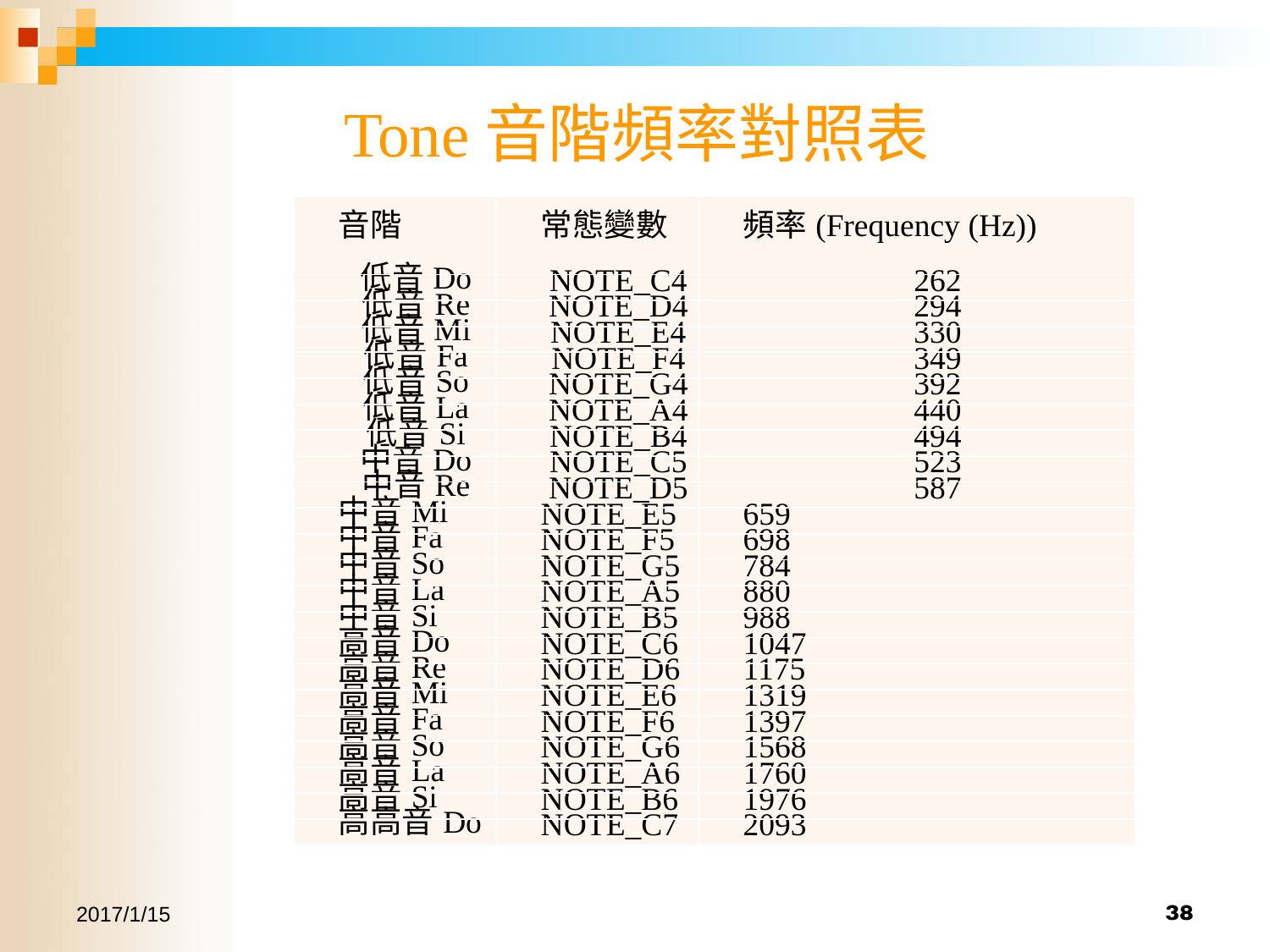

# Tone音階頻率對照表
| 音階 | 常態變數 | 頻率(Frequency (Hz)) |
| --- | --- | --- |
| 低音Do | NOTE\_C4 | 262 |
| 低音Re | NOTE\_D4 | 294 |
| 低音Mi | NOTE\_E4 | 330 |
| 低音Fa | NOTE\_F4 | 349 |
| 低音So | NOTE\_G4 | 392 |
| 低音La | NOTE\_A4 | 440 |
| 低音Si | NOTE\_B4 | 494 |
| 中音Do | NOTE\_C5 | 523 |
| 中音Re | NOTE\_D5 | 587 |
| 中音Mi | NOTE\_E5 | 659 |
| 中音Fa | NOTE\_F5 | 698 |
| 中音So | NOTE\_G5 | 784 |
| 中音La | NOTE\_A5 | 880 |
| 中音Si | NOTE\_B5 | 988 |
| 高音Do | NOTE\_C6 | 1047 |
| 高音Re | NOTE\_D6 | 1175 |
| 高音Mi | NOTE\_E6 | 1319 |
| 高音Fa | NOTE\_F6 | 1397 |
| 高音So | NOTE\_G6 | 1568 |
| 高音La | NOTE\_A6 | 1760 |
| 高音Si | NOTE\_B6 | 1976 |
| 高高音Do | NOTE\_C7 | 2093 |
2017/1/15
38